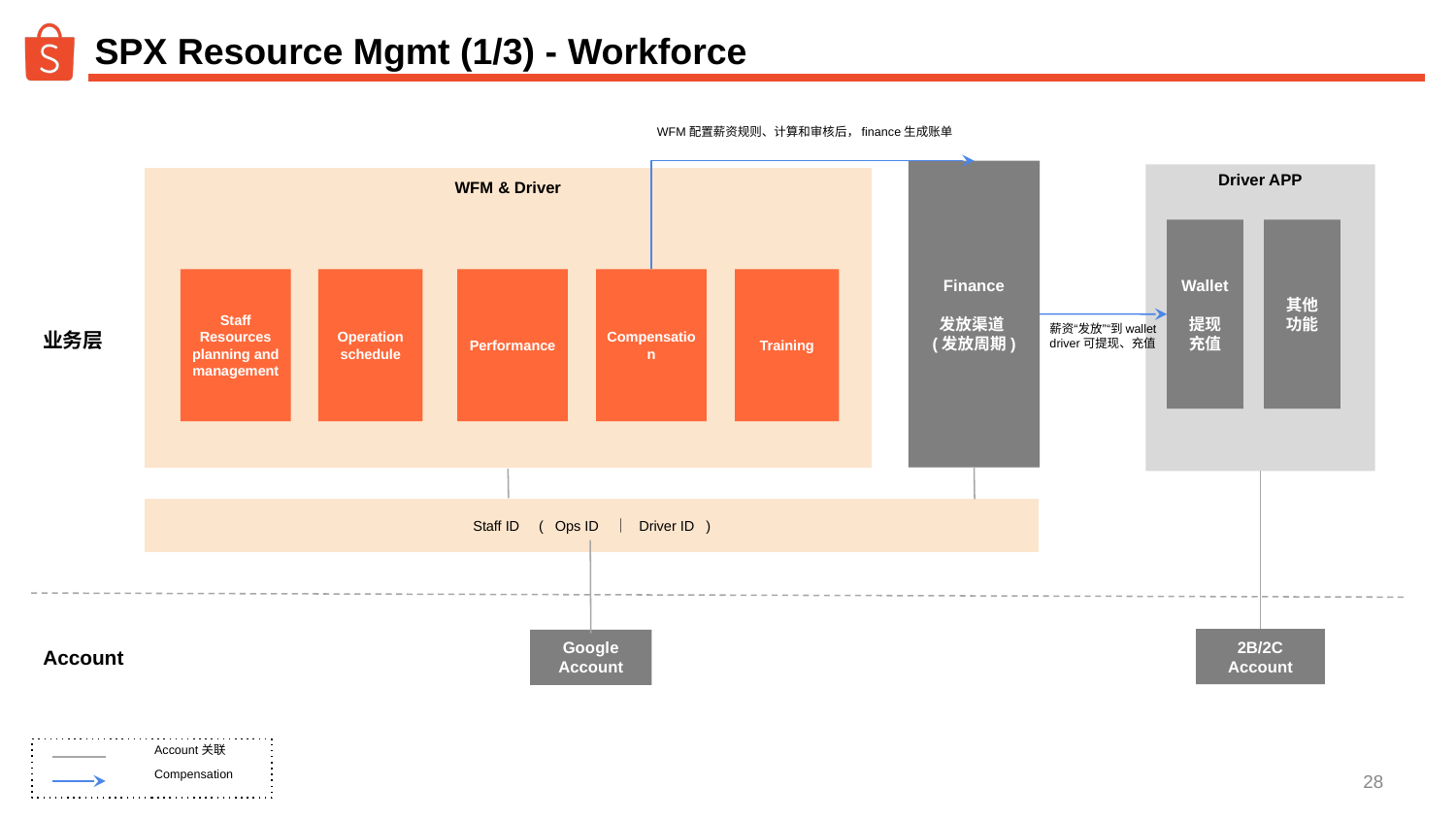

# SPX Resource Mgmt (1/3) - Workforce
WFM配置薪资规则、计算和审核后，finance生成账单
Finance

发放渠道
(发放周期)
Driver APP
WFM & Driver
其他
功能
Wallet

提现
充值
Staff Resources planning and management
Operation schedule
Performance
Compensation
Training
薪资“发放”“到wallet
driver可提现、充值
业务层
Staff ID     (   Ops ID   ｜  Driver ID   )
2B/2C Account
Account
Google
Account
Account关联

Compensation
28